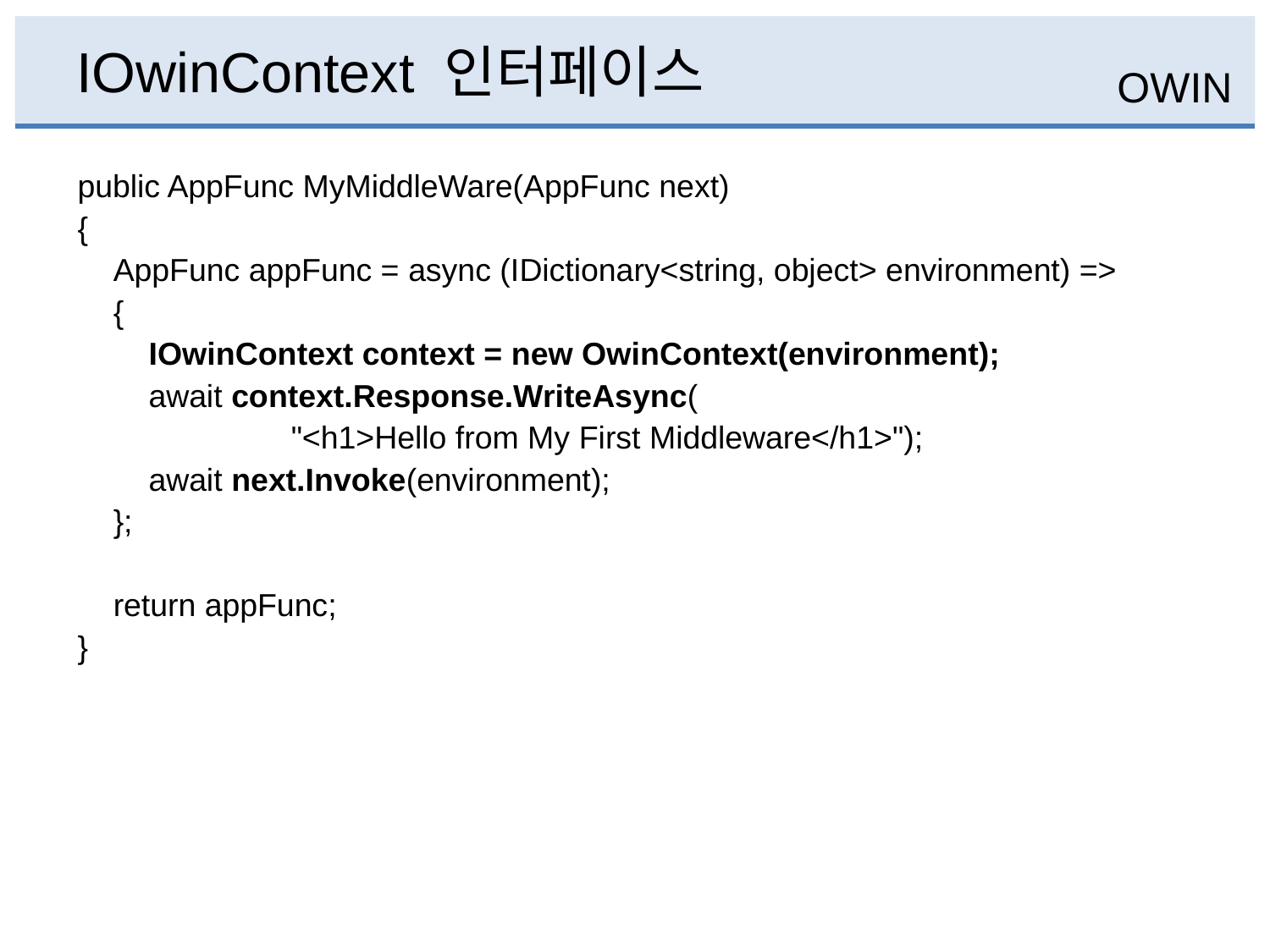

# IOwinContext 인터페이스
OWIN
public AppFunc MyMiddleWare(AppFunc next)
{
    AppFunc appFunc = async (IDictionary<string, object> environment) =>
    {
        IOwinContext context = new OwinContext(environment);
        await context.Response.WriteAsync(
                        "<h1>Hello from My First Middleware</h1>");
        await next.Invoke(environment);
    };

    return appFunc;
}